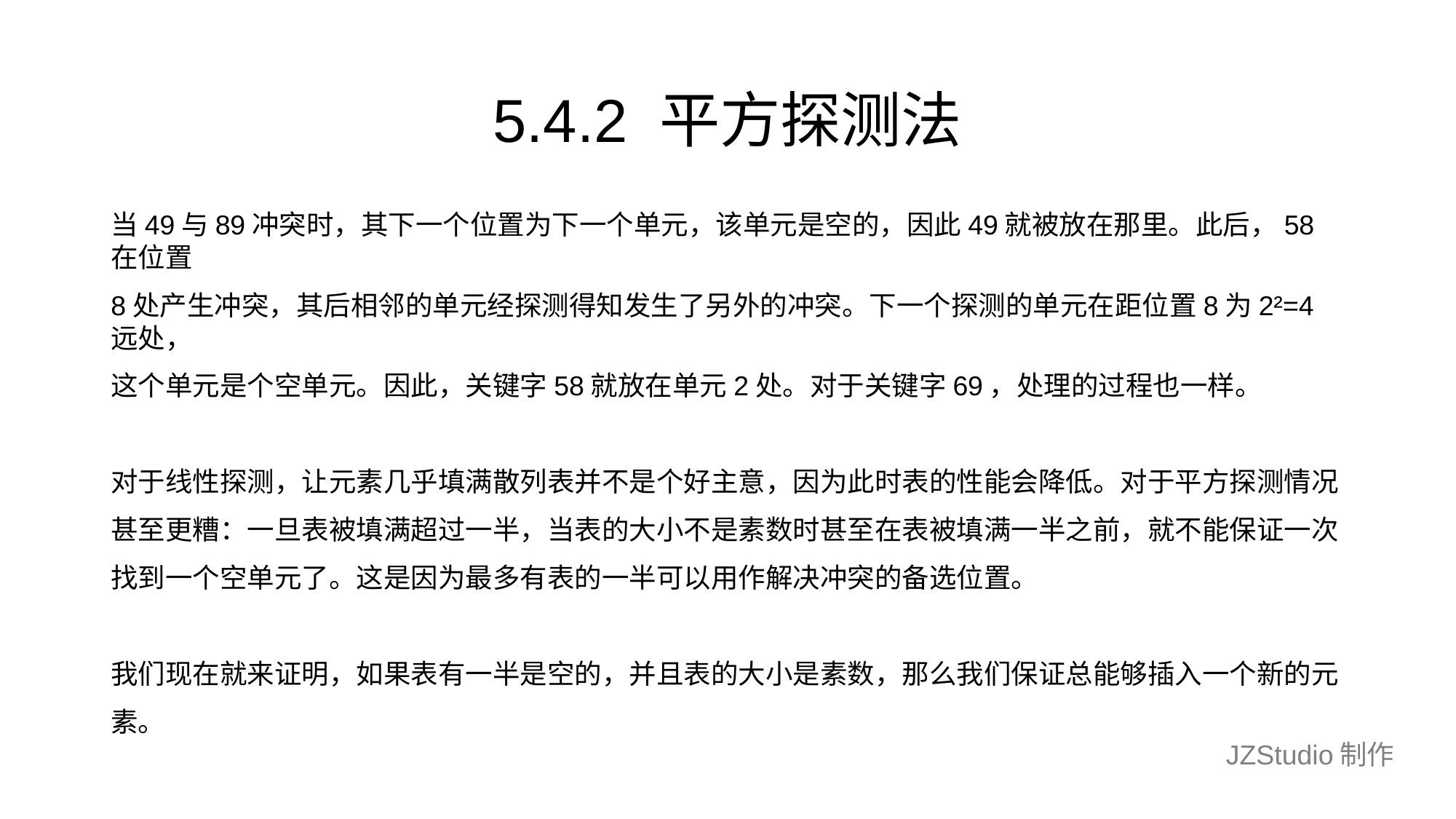

# 5.4.2 平方探测法
当49与89冲突时，其下一个位置为下一个单元，该单元是空的，因此49就被放在那里。此后，58在位置
8处产生冲突，其后相邻的单元经探测得知发生了另外的冲突。下一个探测的单元在距位置8为2²=4远处，
这个单元是个空单元。因此，关键字58就放在单元2处。对于关键字69，处理的过程也一样。

对于线性探测，让元素几乎填满散列表并不是个好主意，因为此时表的性能会降低。对于平方探测情况
甚至更糟：一旦表被填满超过一半，当表的大小不是素数时甚至在表被填满一半之前，就不能保证一次
找到一个空单元了。这是因为最多有表的一半可以用作解决冲突的备选位置。

我们现在就来证明，如果表有一半是空的，并且表的大小是素数，那么我们保证总能够插入一个新的元
素。